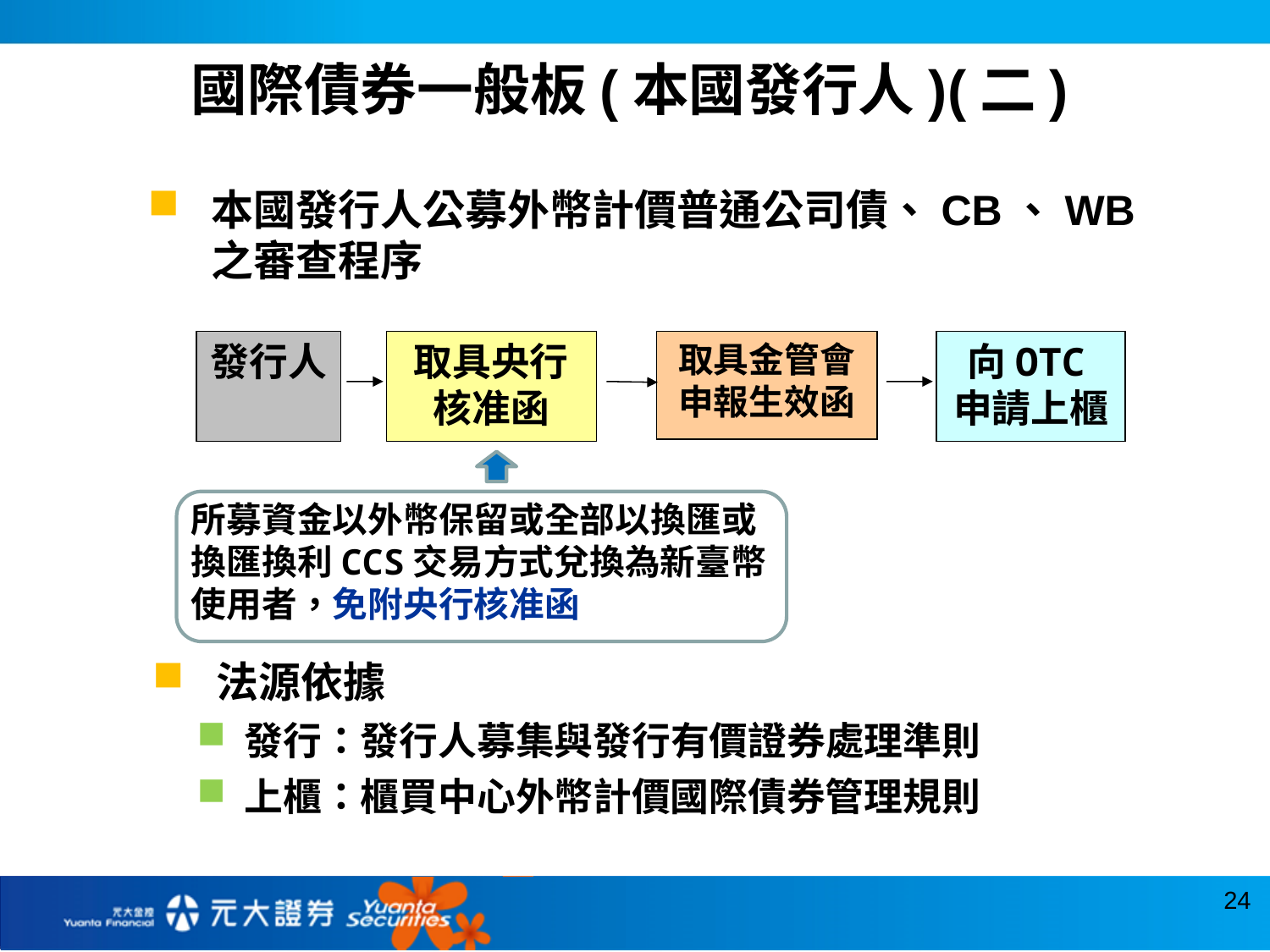

國際債券一般板(本國發行人)(二)

本國發行人公募外幣計價普通公司債、CB、WB之審查程序

發行人
取具央行核准函
取具金管會申報生效函
向OTC申請上櫃

所募資金以外幣保留或全部以換匯或換匯換利CCS交易方式兌換為新臺幣使用者，免附央行核准函
法源依據
發行：發行人募集與發行有價證券處理準則
上櫃：櫃買中心外幣計價國際債券管理規則